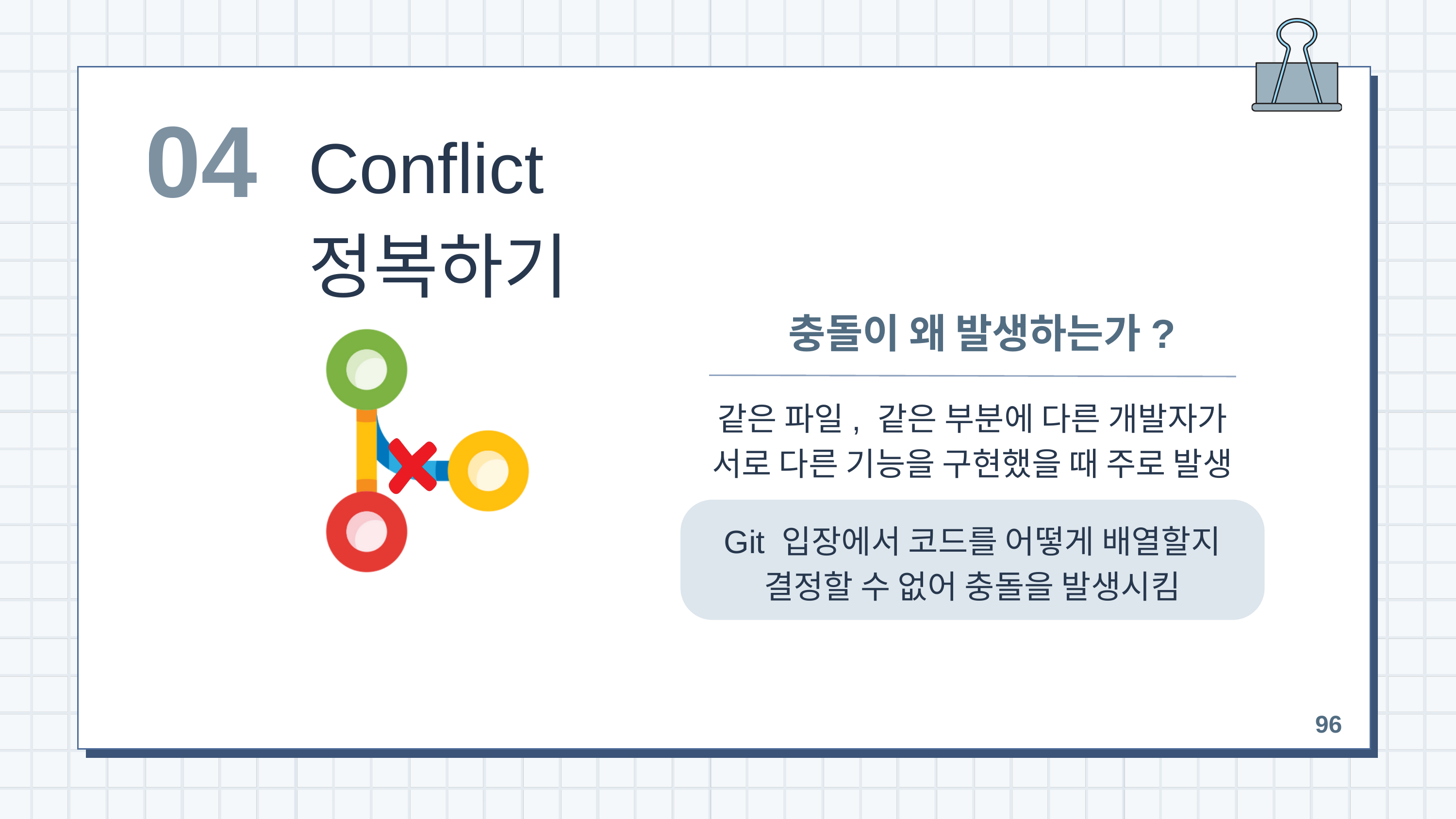

04
Conflict 정복하기

 충돌이 왜 발생하는가?

같은 파일, 같은 부분에 다른 개발자가
서로 다른 기능을 구현했을 때 주로 발생

Git 입장에서 코드를 어떻게 배열할지
결정할 수 없어 충돌을 발생시킴
96